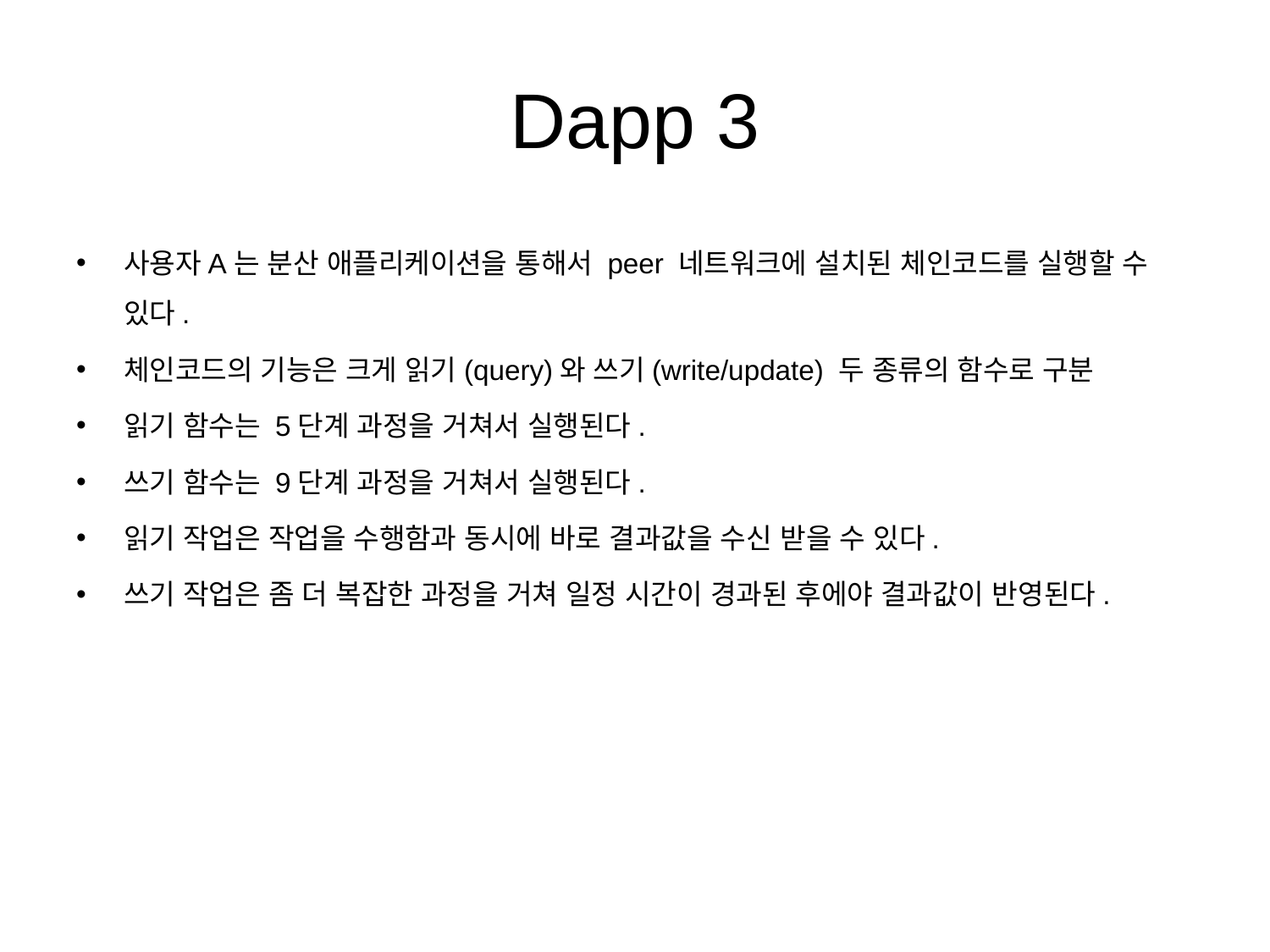

# Dapp 3
사용자A는 분산 애플리케이션을 통해서 peer 네트워크에 설치된 체인코드를 실행할 수 있다.
체인코드의 기능은 크게 읽기(query)와 쓰기(write/update) 두 종류의 함수로 구분
읽기 함수는 5단계 과정을 거쳐서 실행된다.
쓰기 함수는 9단계 과정을 거쳐서 실행된다.
읽기 작업은 작업을 수행함과 동시에 바로 결과값을 수신 받을 수 있다.
쓰기 작업은 좀 더 복잡한 과정을 거쳐 일정 시간이 경과된 후에야 결과값이 반영된다.